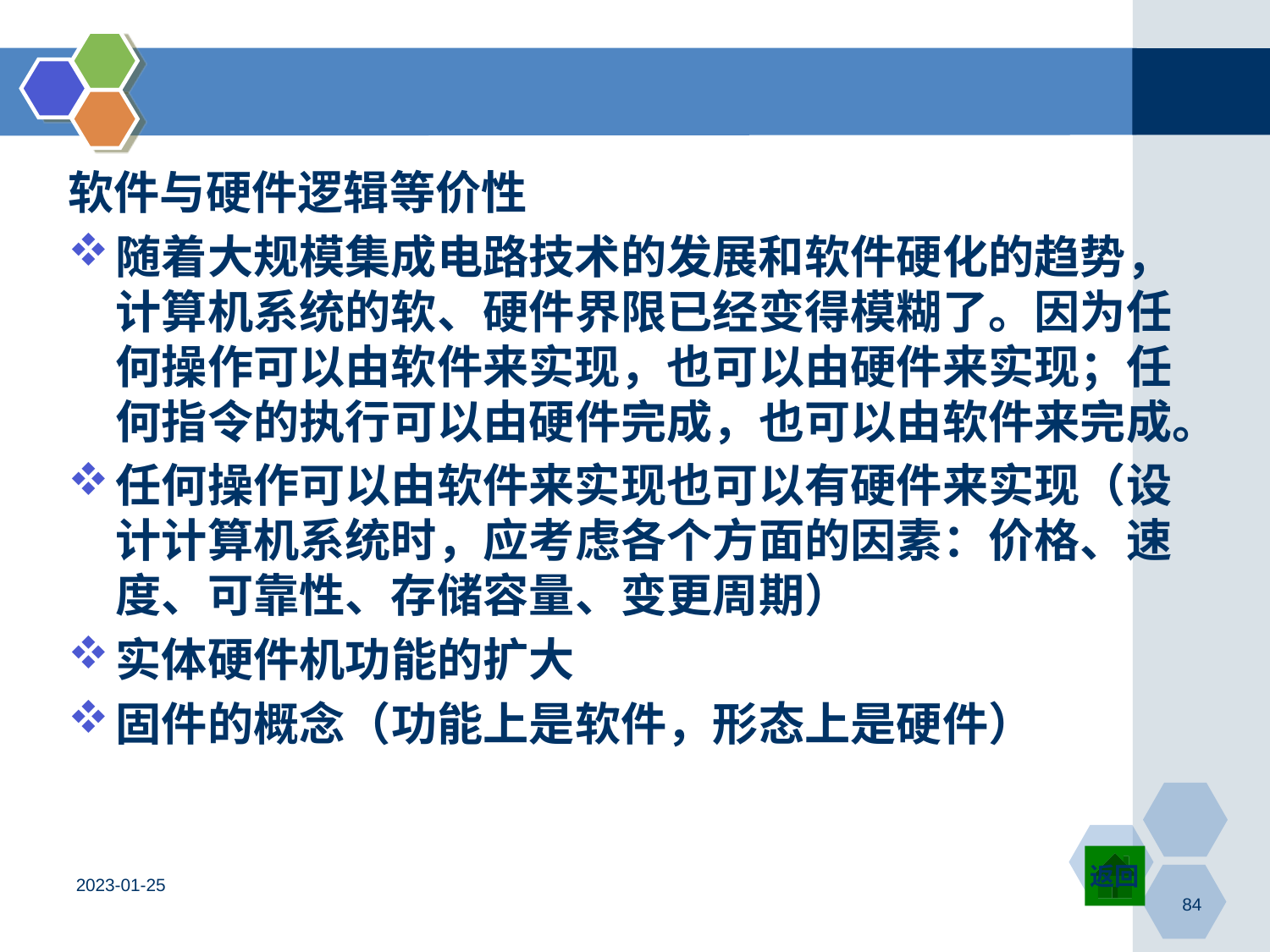

84
软件与硬件逻辑等价性
随着大规模集成电路技术的发展和软件硬化的趋势，计算机系统的软、硬件界限已经变得模糊了。因为任何操作可以由软件来实现，也可以由硬件来实现；任何指令的执行可以由硬件完成，也可以由软件来完成。
任何操作可以由软件来实现也可以有硬件来实现（设计计算机系统时，应考虑各个方面的因素：价格、速度、可靠性、存储容量、变更周期）
实体硬件机功能的扩大
固件的概念（功能上是软件，形态上是硬件）
返回
2023-01-25